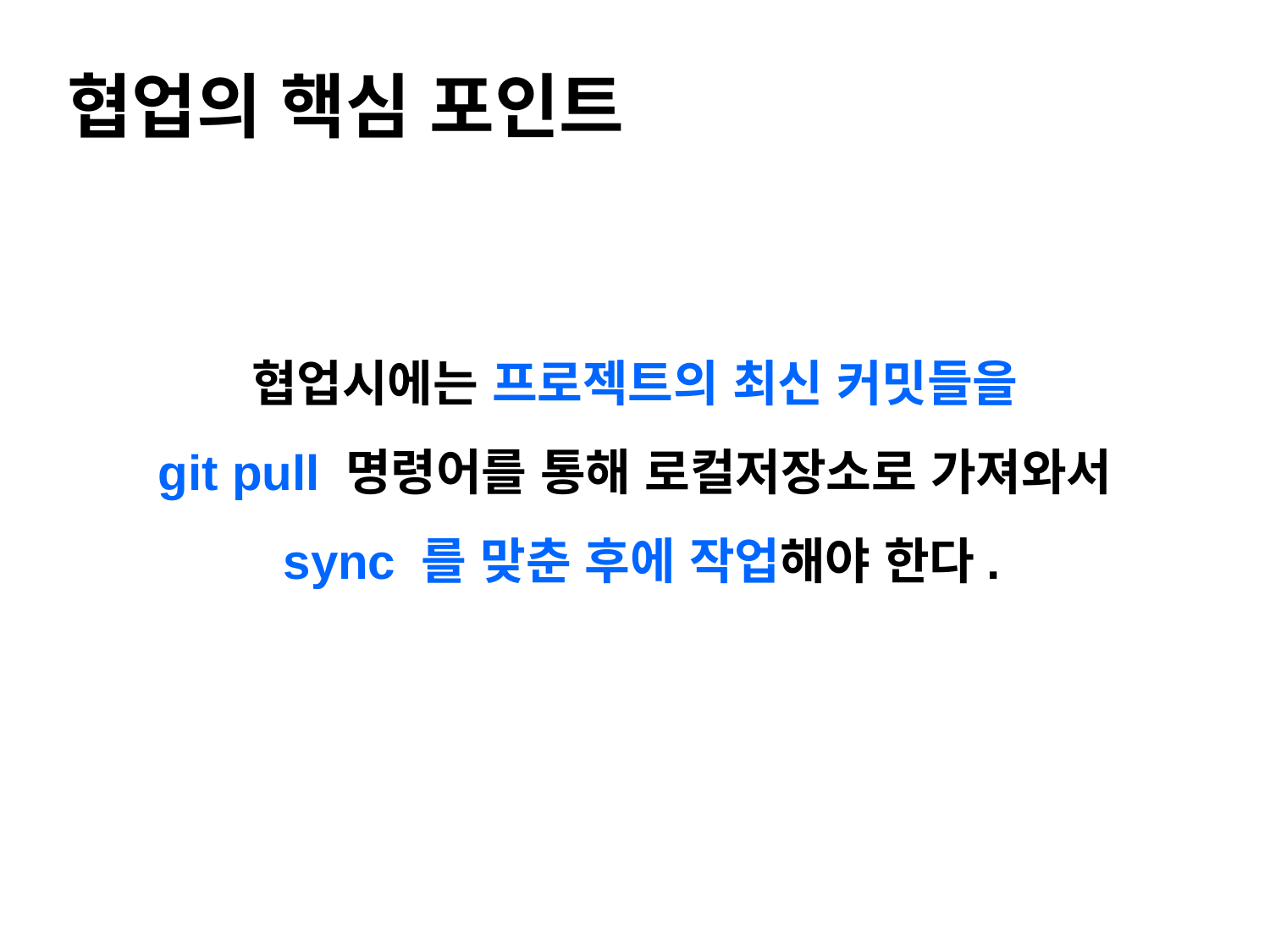

#
협업의 핵심 포인트
협업시에는 프로젝트의 최신 커밋들을
git pull 명령어를 통해 로컬저장소로 가져와서
 sync 를 맞춘 후에 작업해야 한다.